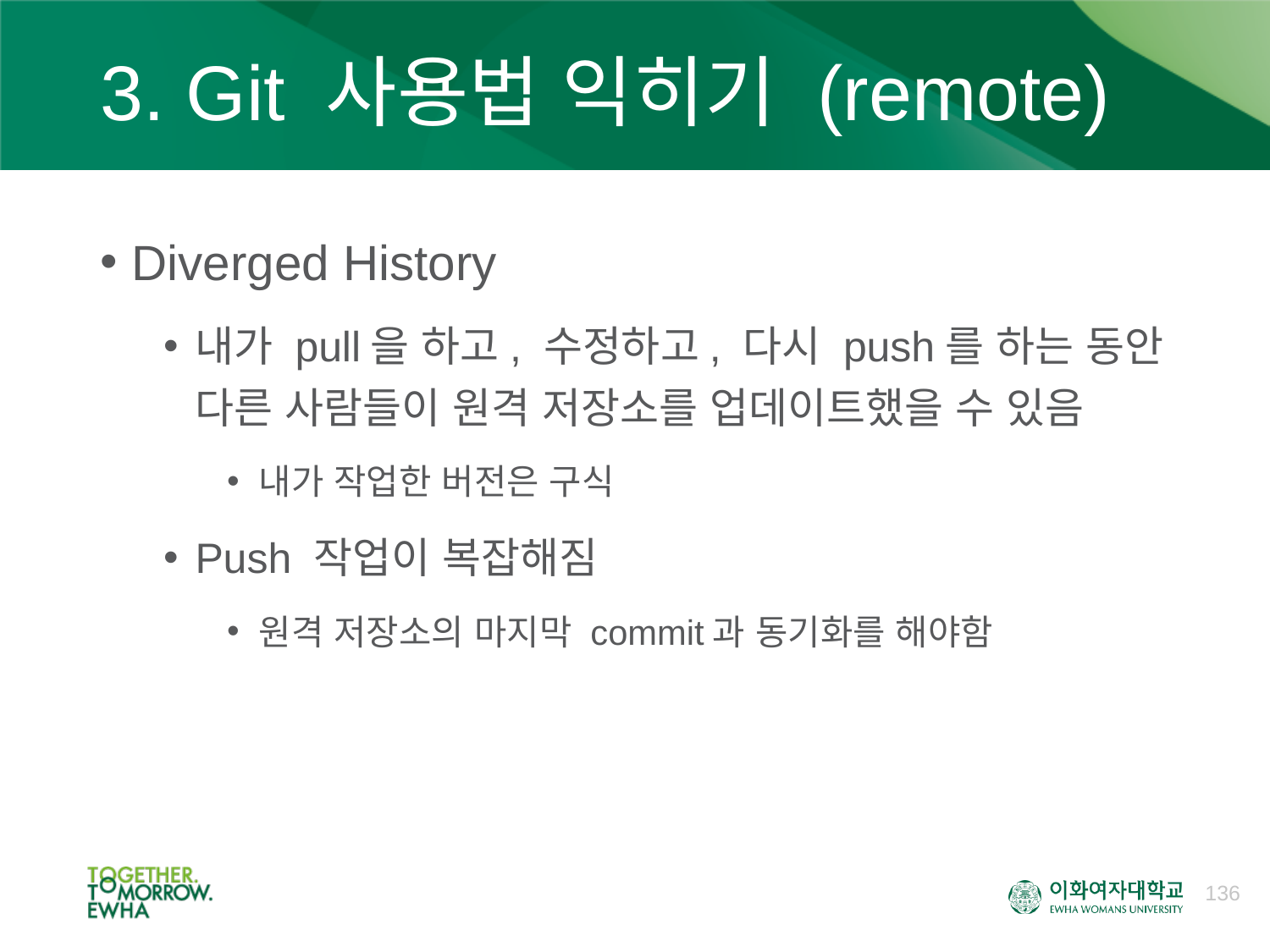

# 3. Git 사용법 익히기 (remote)
Diverged History
내가 pull을 하고, 수정하고, 다시 push를 하는 동안 다른 사람들이 원격 저장소를 업데이트했을 수 있음
내가 작업한 버전은 구식
Push 작업이 복잡해짐
원격 저장소의 마지막 commit과 동기화를 해야함
136